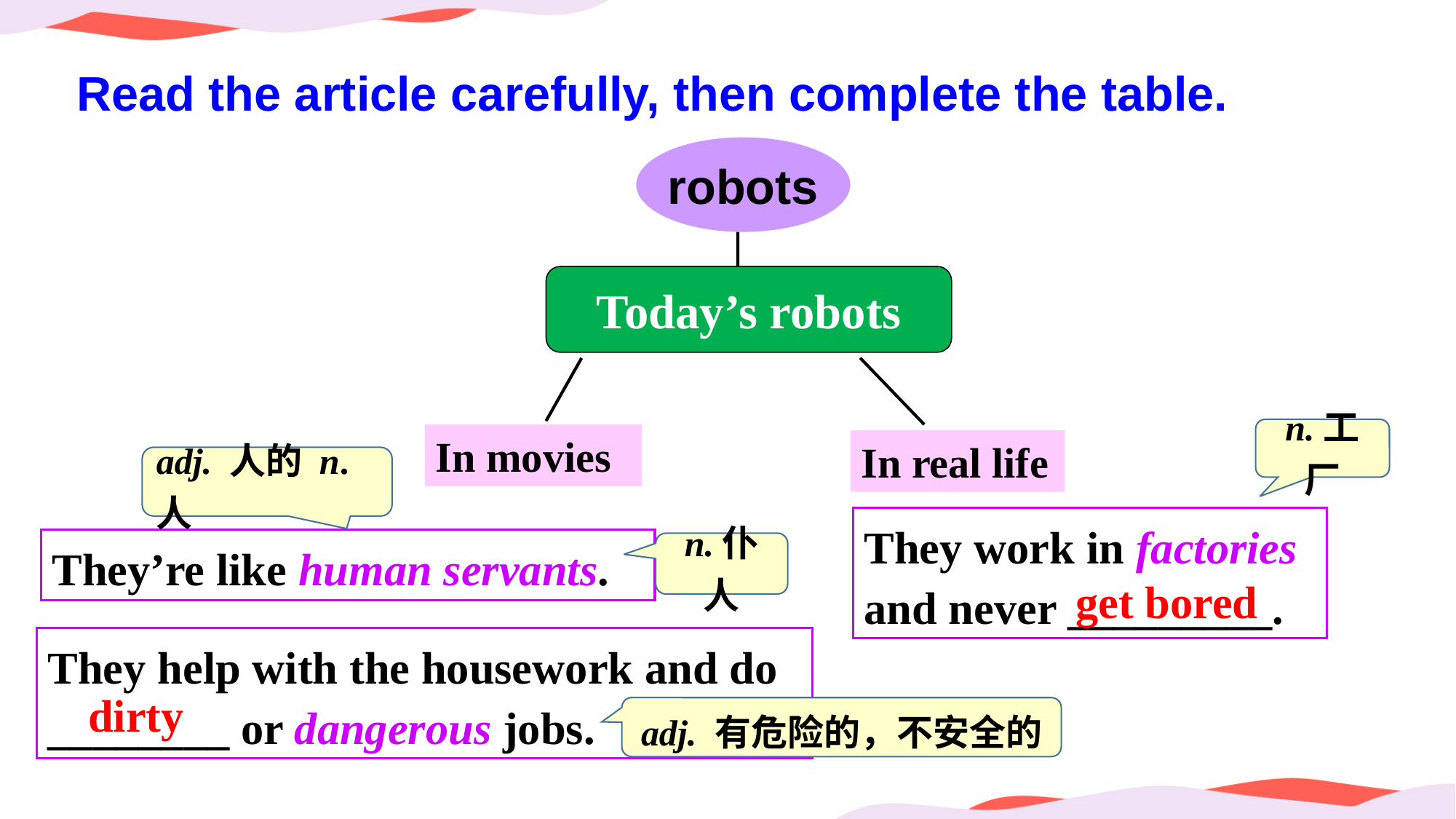

Read the article carefully, then complete the table.
robots

Today’s robots

In movies
In real life
They work in factories and never _________.
They’re like human servants.
They help with the housework and do ________ or dangerous jobs.
n.工厂
adj. 人的 n.人
n.仆人
get bored
 dirty
adj. 有危险的，不安全的